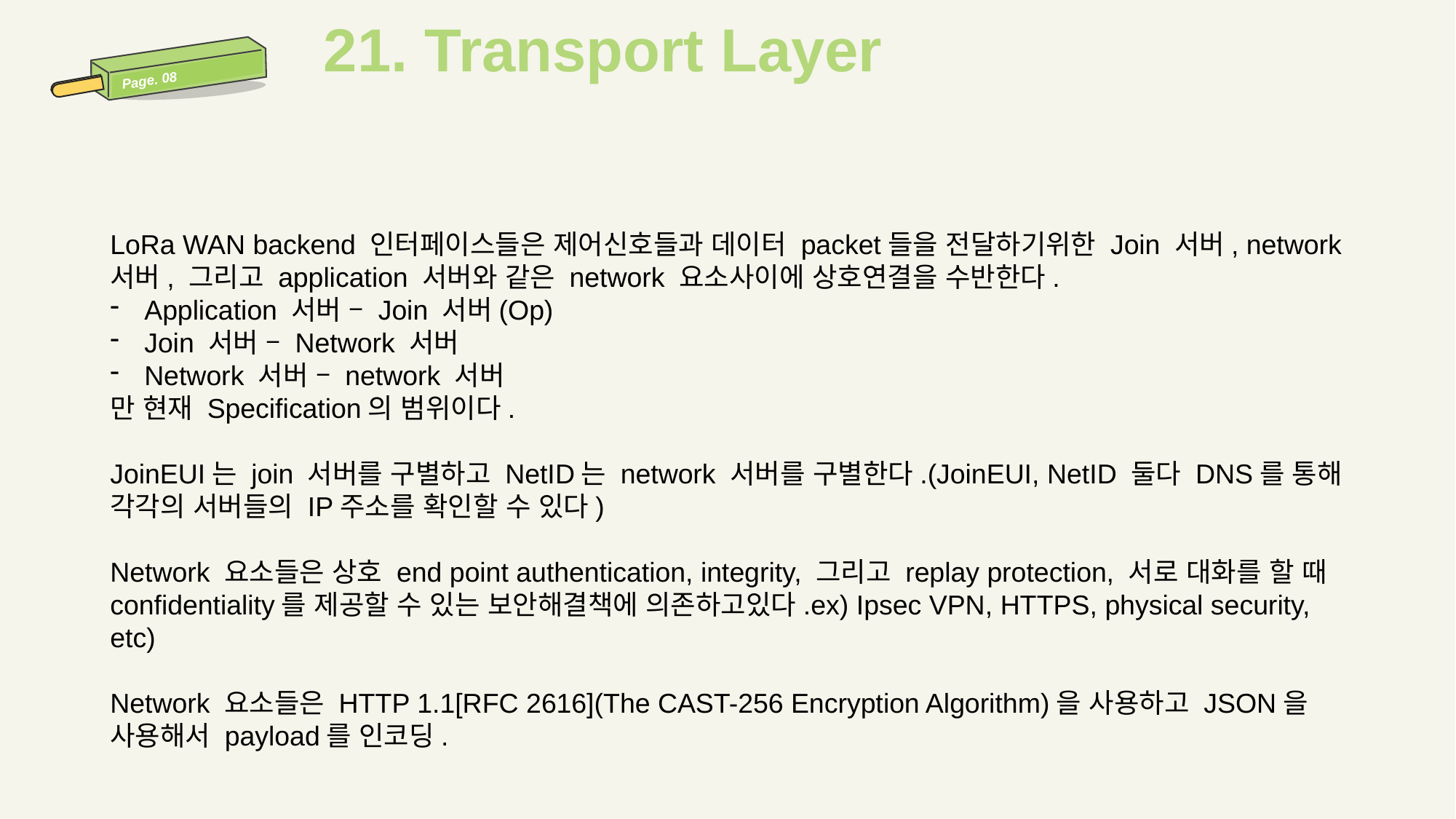

21. Transport Layer

Page. 08
LoRa WAN backend 인터페이스들은 제어신호들과 데이터 packet들을 전달하기위한 Join 서버, network 서버, 그리고 application 서버와 같은 network 요소사이에 상호연결을 수반한다.
Application 서버 – Join 서버(Op)
Join 서버 – Network 서버
Network 서버 – network 서버
만 현재 Specification의 범위이다.

JoinEUI는 join 서버를 구별하고 NetID는 network 서버를 구별한다.(JoinEUI, NetID 둘다 DNS를 통해 각각의 서버들의 IP주소를 확인할 수 있다)

Network 요소들은 상호 end point authentication, integrity, 그리고 replay protection, 서로 대화를 할 때confidentiality를 제공할 수 있는 보안해결책에 의존하고있다.ex) Ipsec VPN, HTTPS, physical security, etc)

Network 요소들은 HTTP 1.1[RFC 2616](The CAST-256 Encryption Algorithm)을 사용하고 JSON을 사용해서 payload를 인코딩.